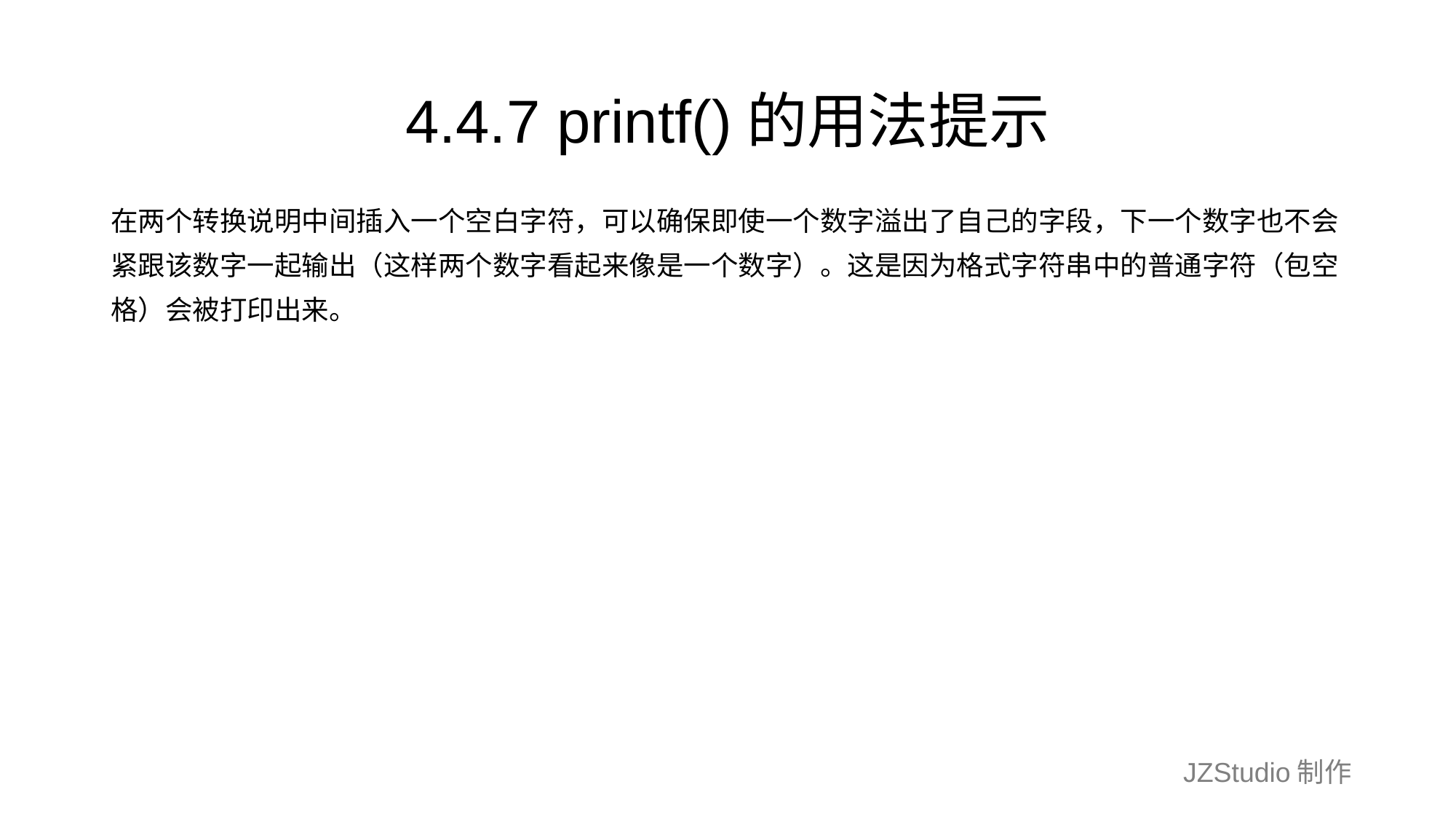

# 4.4.7 printf()的用法提示
在两个转换说明中间插入一个空白字符，可以确保即使一个数字溢出了自己的字段，下一个数字也不会
紧跟该数字一起输出（这样两个数字看起来像是一个数字）。这是因为格式字符串中的普通字符（包空
格）会被打印出来。